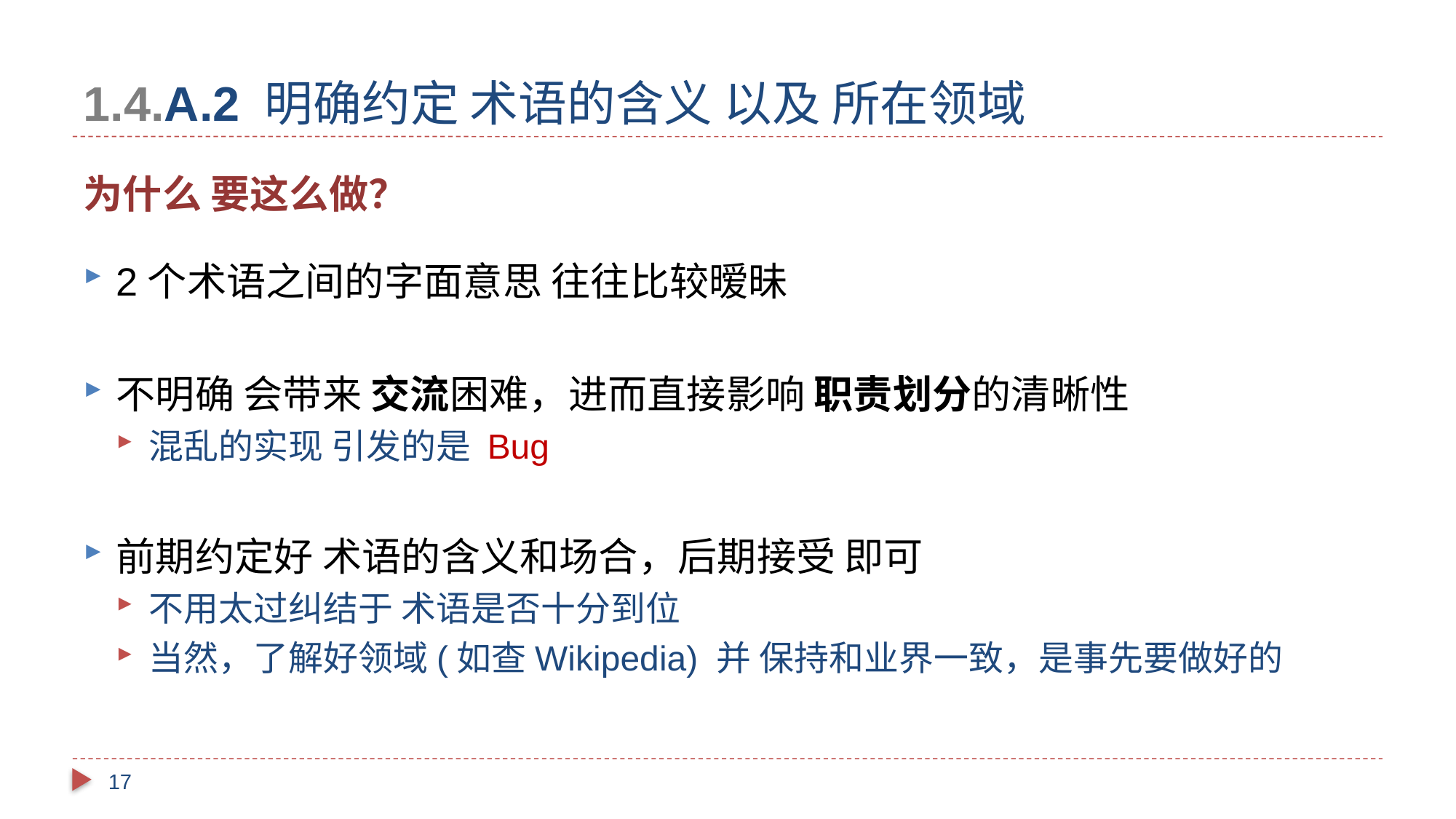

# 1.4.A.2 明确约定 术语的含义 以及 所在领域
为什么 要这么做？
2个术语之间的字面意思 往往比较暧昧

不明确 会带来 交流困难，进而直接影响 职责划分的清晰性
混乱的实现 引发的是 Bug

前期约定好 术语的含义和场合，后期接受 即可
不用太过纠结于 术语是否十分到位
当然，了解好领域(如查Wikipedia) 并 保持和业界一致，是事先要做好的
17